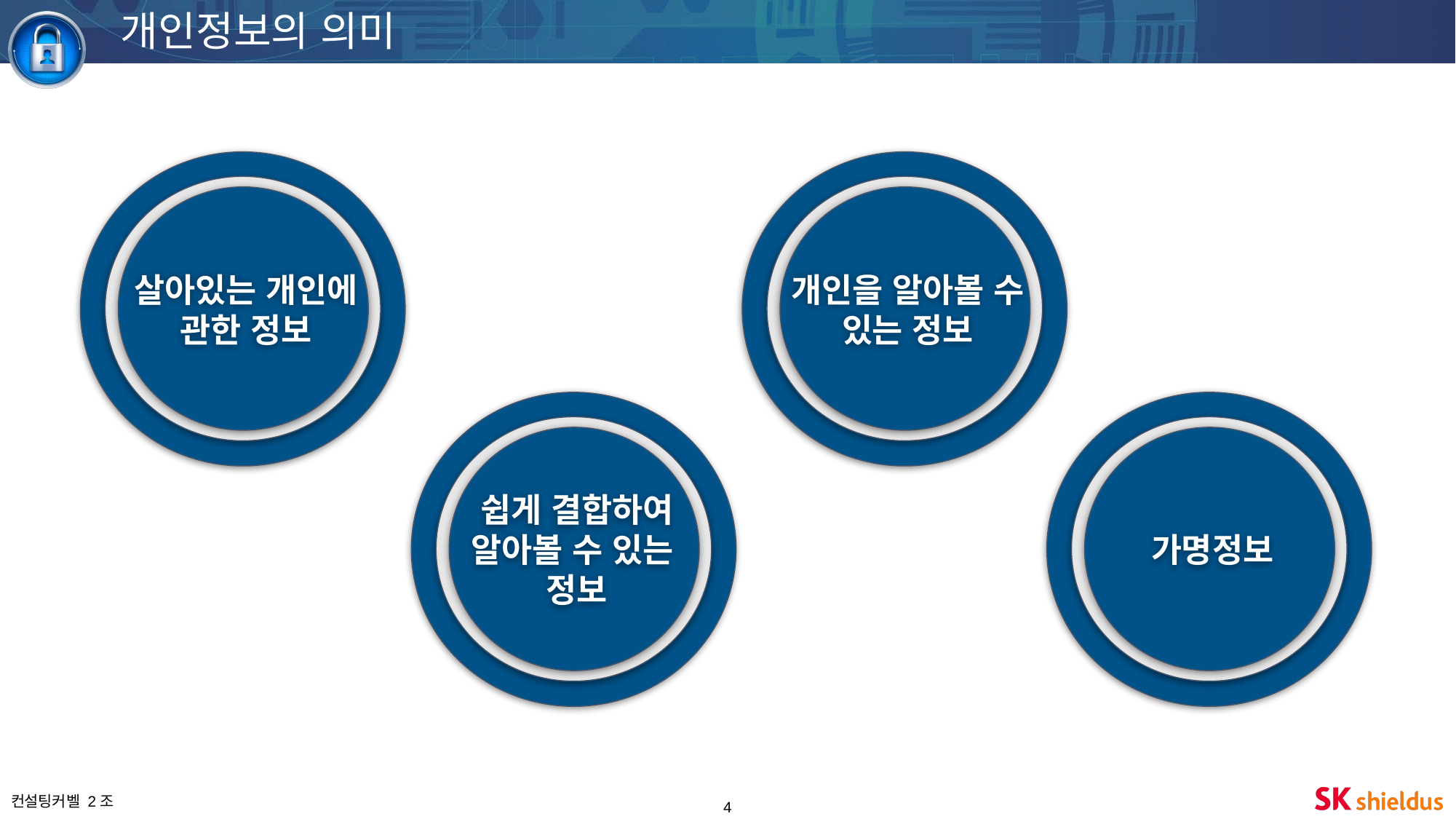

개인정보의 의미

살아있는 개인에 관한 정보

개인을 알아볼 수 있는 정보

쉽게 결합하여 알아볼 수 있는
정보

가명정보

4